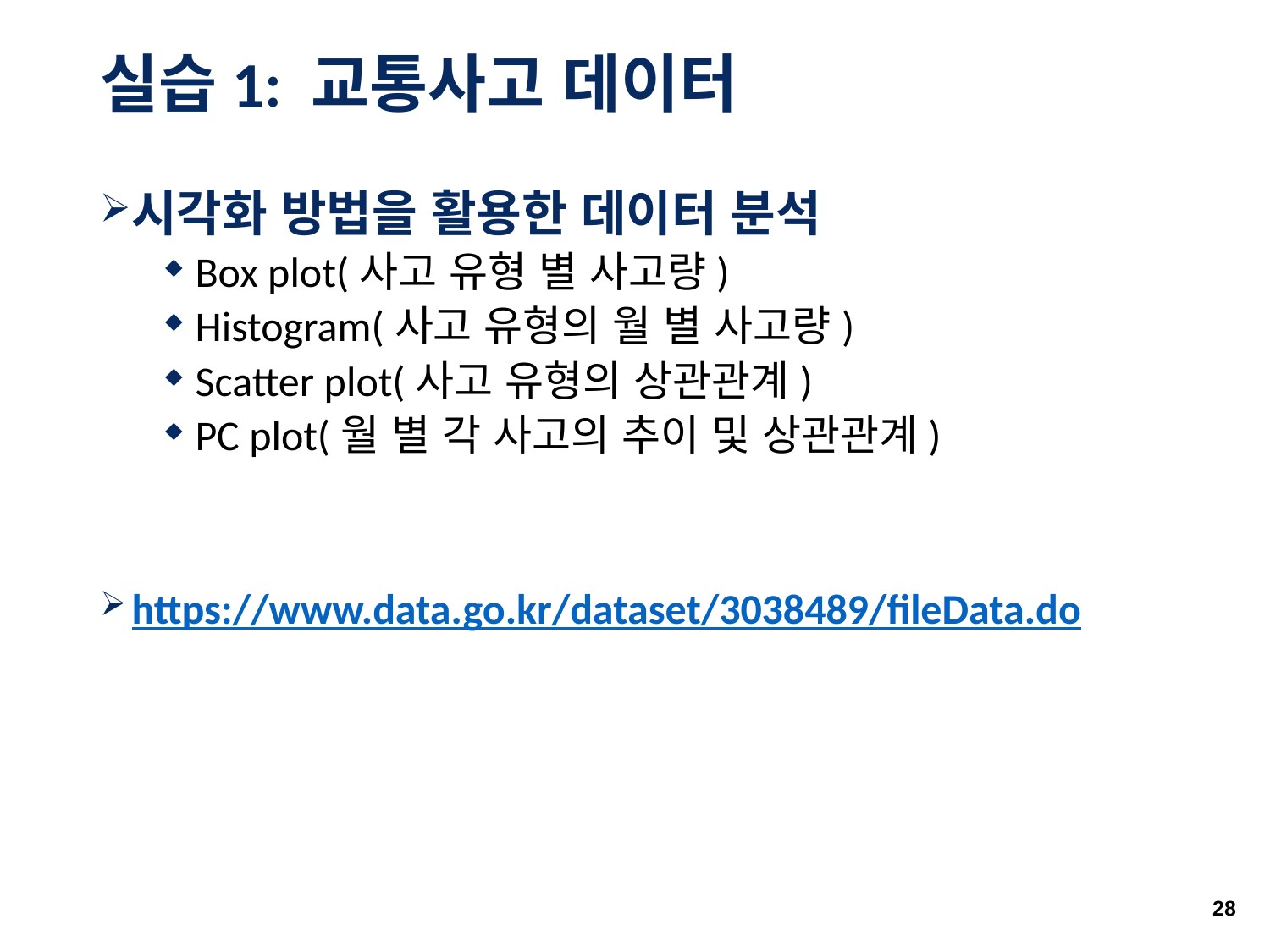

# 실습1: 교통사고 데이터
시각화 방법을 활용한 데이터 분석
Box plot(사고 유형 별 사고량)
Histogram(사고 유형의 월 별 사고량)
Scatter plot(사고 유형의 상관관계)
PC plot(월 별 각 사고의 추이 및 상관관계)

https://www.data.go.kr/dataset/3038489/fileData.do

28